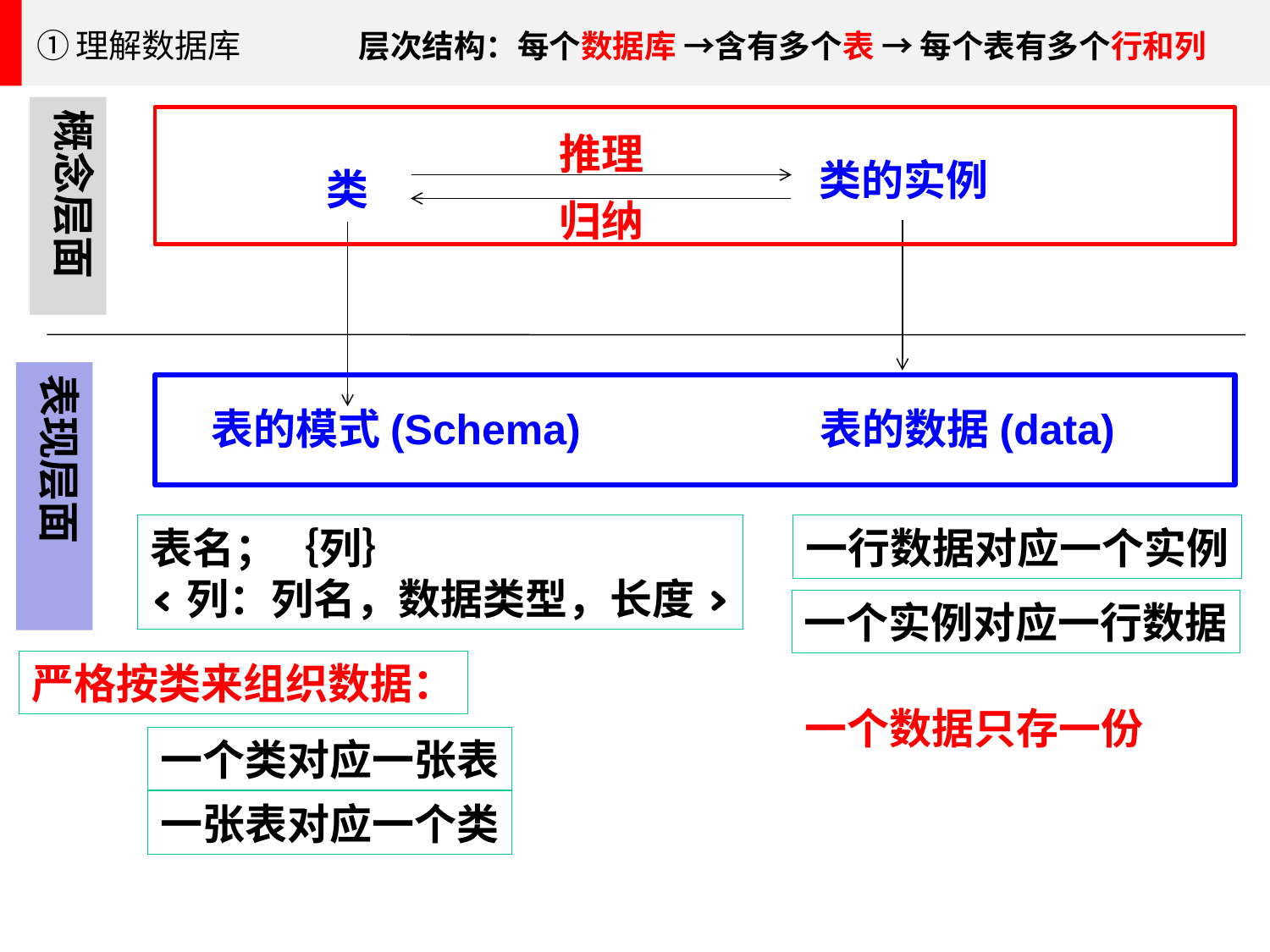

层次结构：每个数据库 →含有多个表 → 每个表有多个行和列
①理解数据库
概念层面

推理
类的实例
类
归纳
表现层面

表的模式(Schema)
表的数据(data)
表名；｛列｝
<列：列名，数据类型，长度>
一行数据对应一个实例
一个实例对应一行数据
严格按类来组织数据：
一个数据只存一份
一个类对应一张表
一张表对应一个类